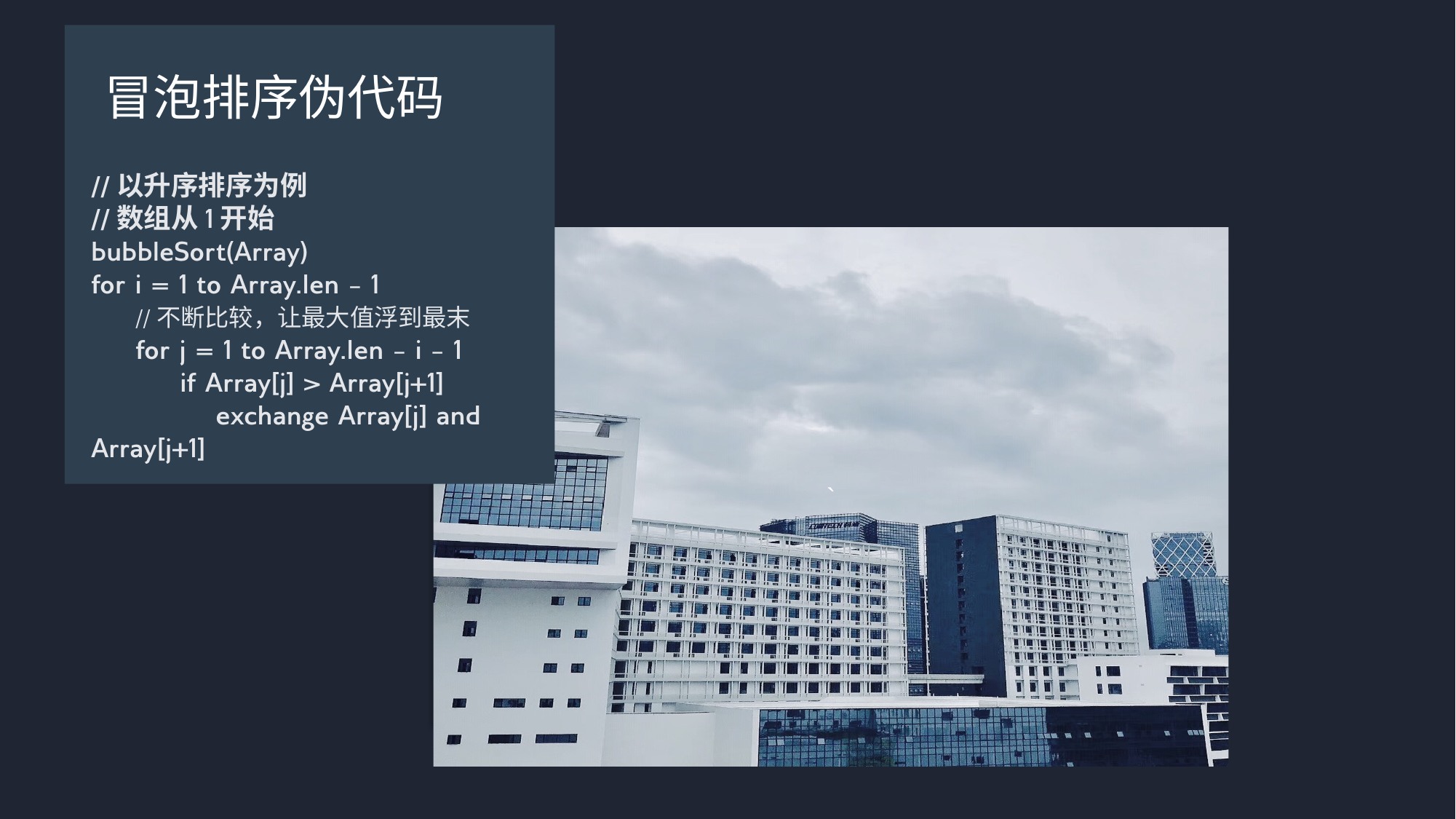

冒泡排序伪代码
//以升序排序为例
//数组从1开始
bubbleSort(Array)
for i = 1 to Array.len – 1
     //不断比较，让最大值浮到最末
     for j = 1 to Array.len – i – 1
          if Array[j] > Array[j+1]
              exchange Array[j] and Array[j+1]
`